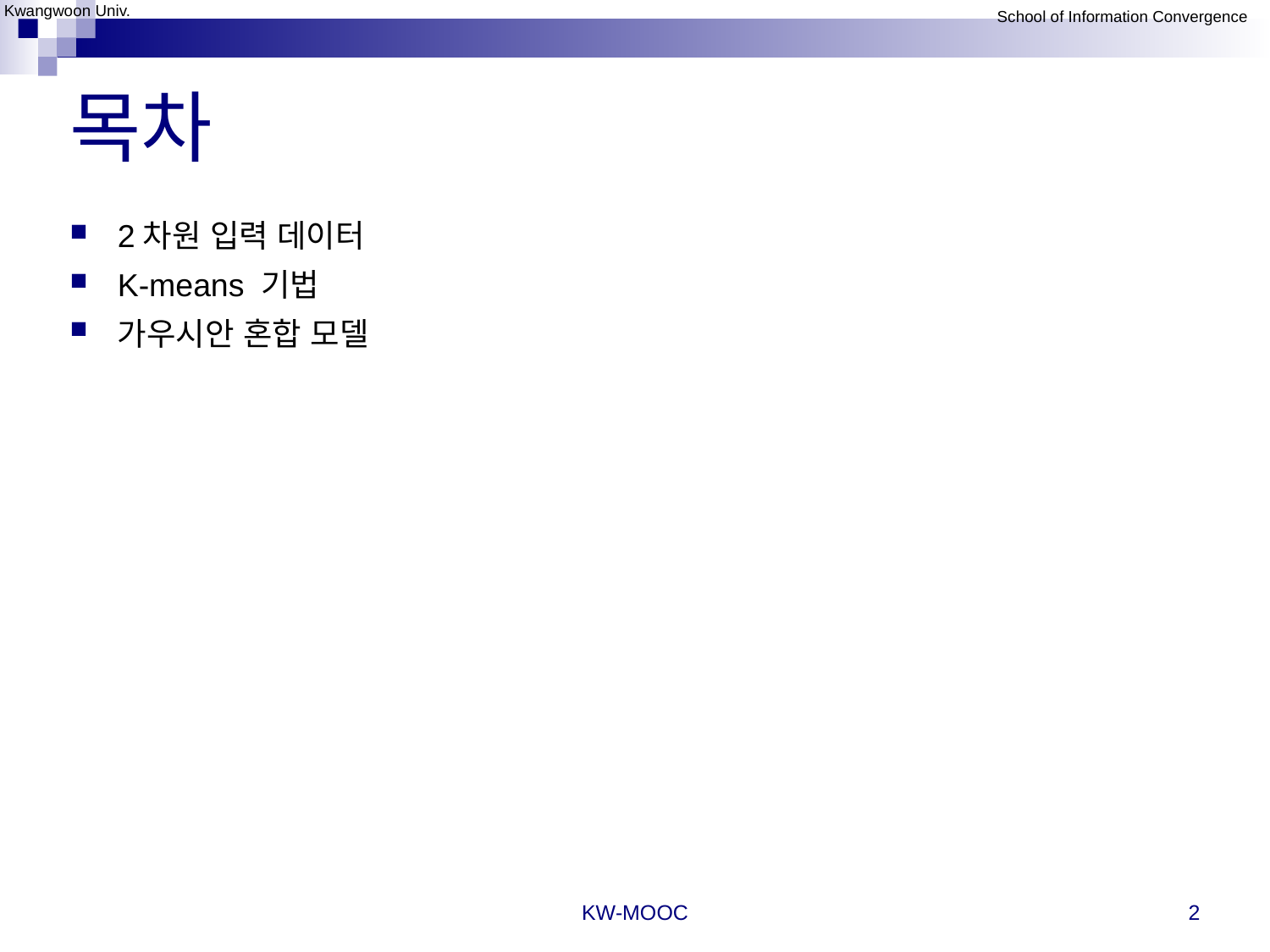

# 목차
2차원 입력 데이터
K-means 기법
가우시안 혼합 모델

KW-MOOC
2